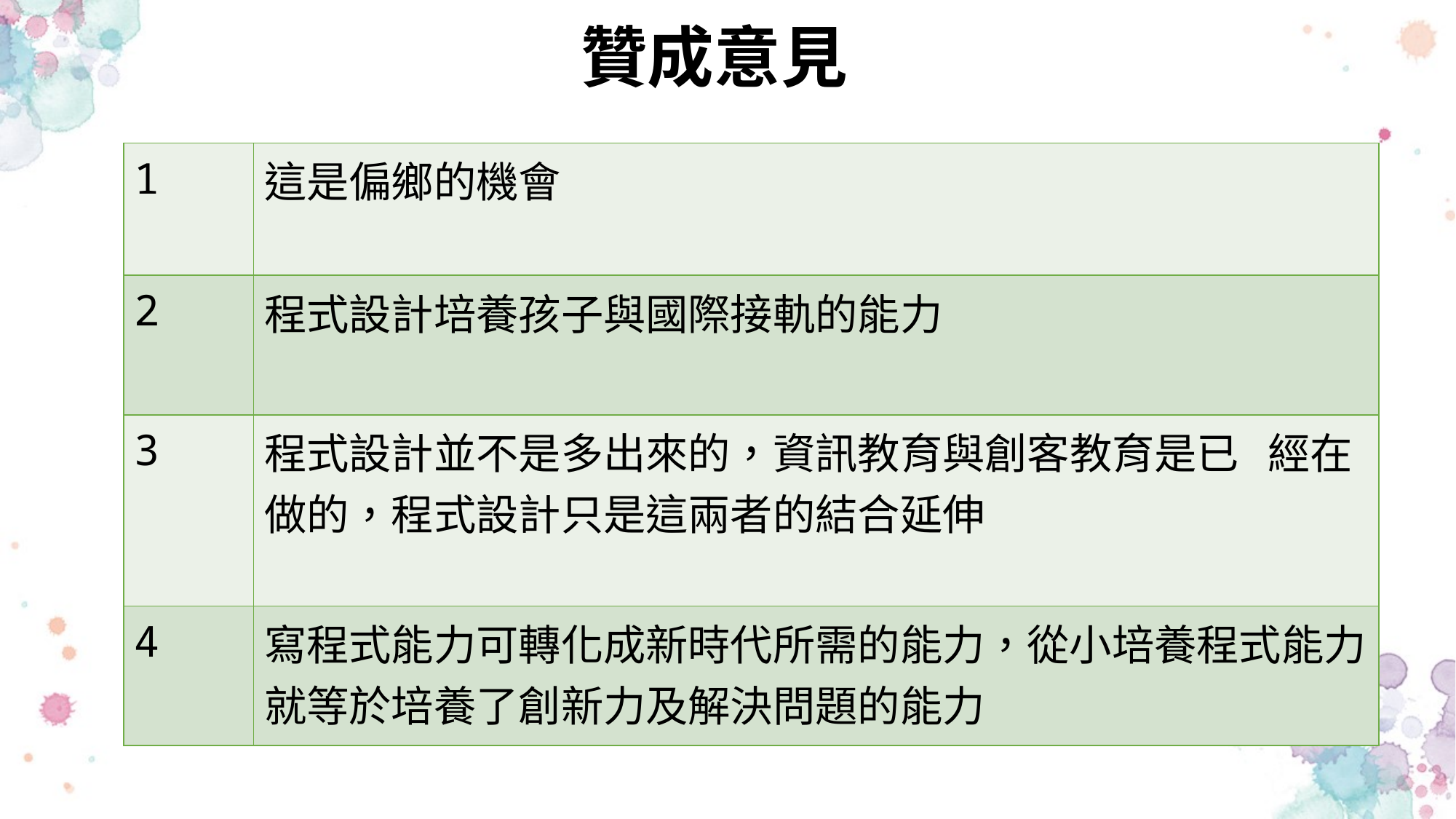

# 贊成意見
| 1 | 這是偏鄉的機會 |
| --- | --- |
| 2 | 程式設計培養孩子與國際接軌的能力 |
| 3 | 程式設計並不是多出來的，資訊教育與創客教育是已 經在做的，程式設計只是這兩者的結合延伸 |
| 4 | 寫程式能力可轉化成新時代所需的能力，從小培養程式能力就等於培養了創新力及解決問題的能力 |